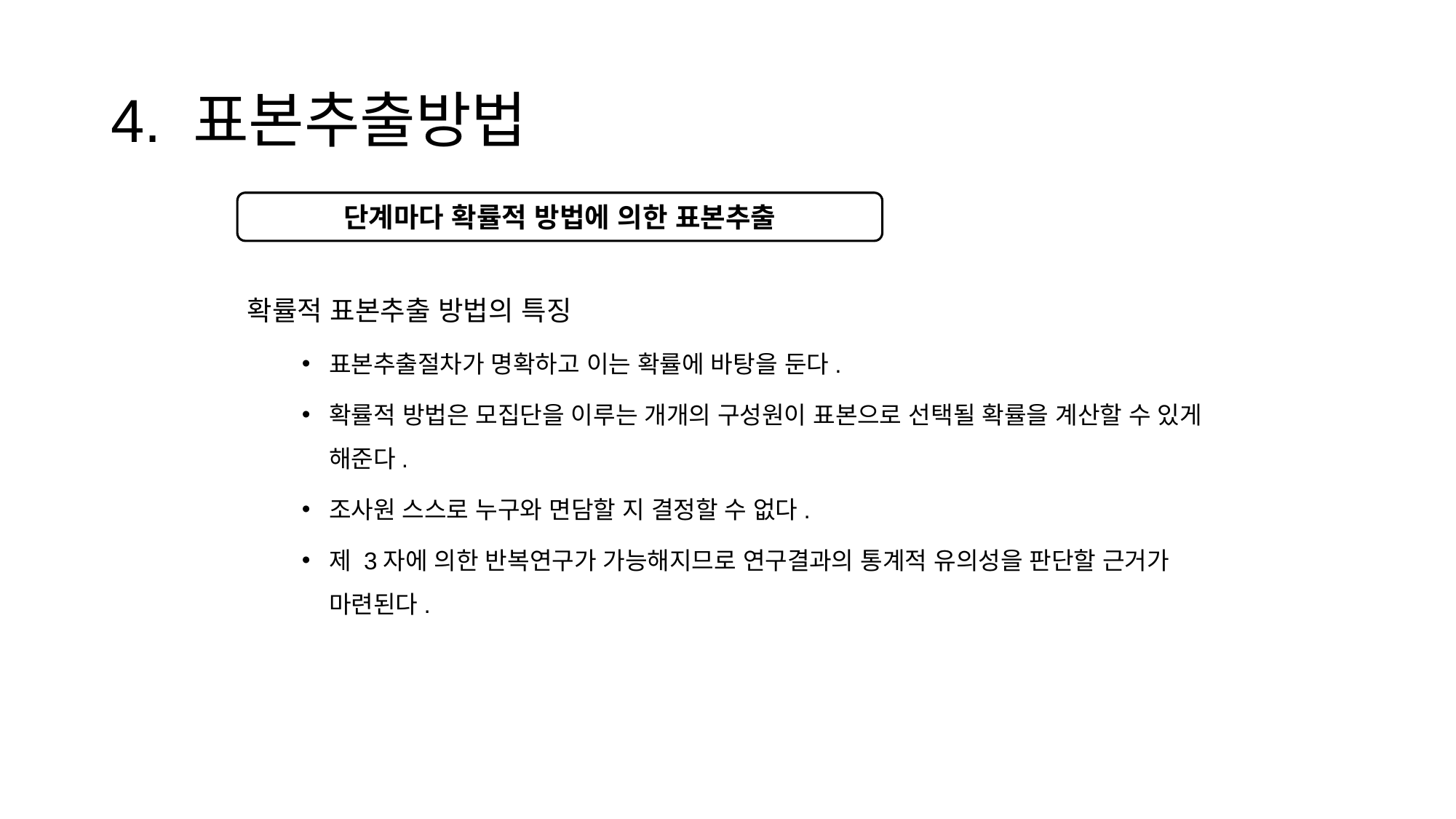

# 4. 표본추출방법

확률적 표본추출 방법의 특징
표본추출절차가 명확하고 이는 확률에 바탕을 둔다.
확률적 방법은 모집단을 이루는 개개의 구성원이 표본으로 선택될 확률을 계산할 수 있게 해준다.
조사원 스스로 누구와 면담할 지 결정할 수 없다.
제 3자에 의한 반복연구가 가능해지므로 연구결과의 통계적 유의성을 판단할 근거가 마련된다.
단계마다 확률적 방법에 의한 표본추출